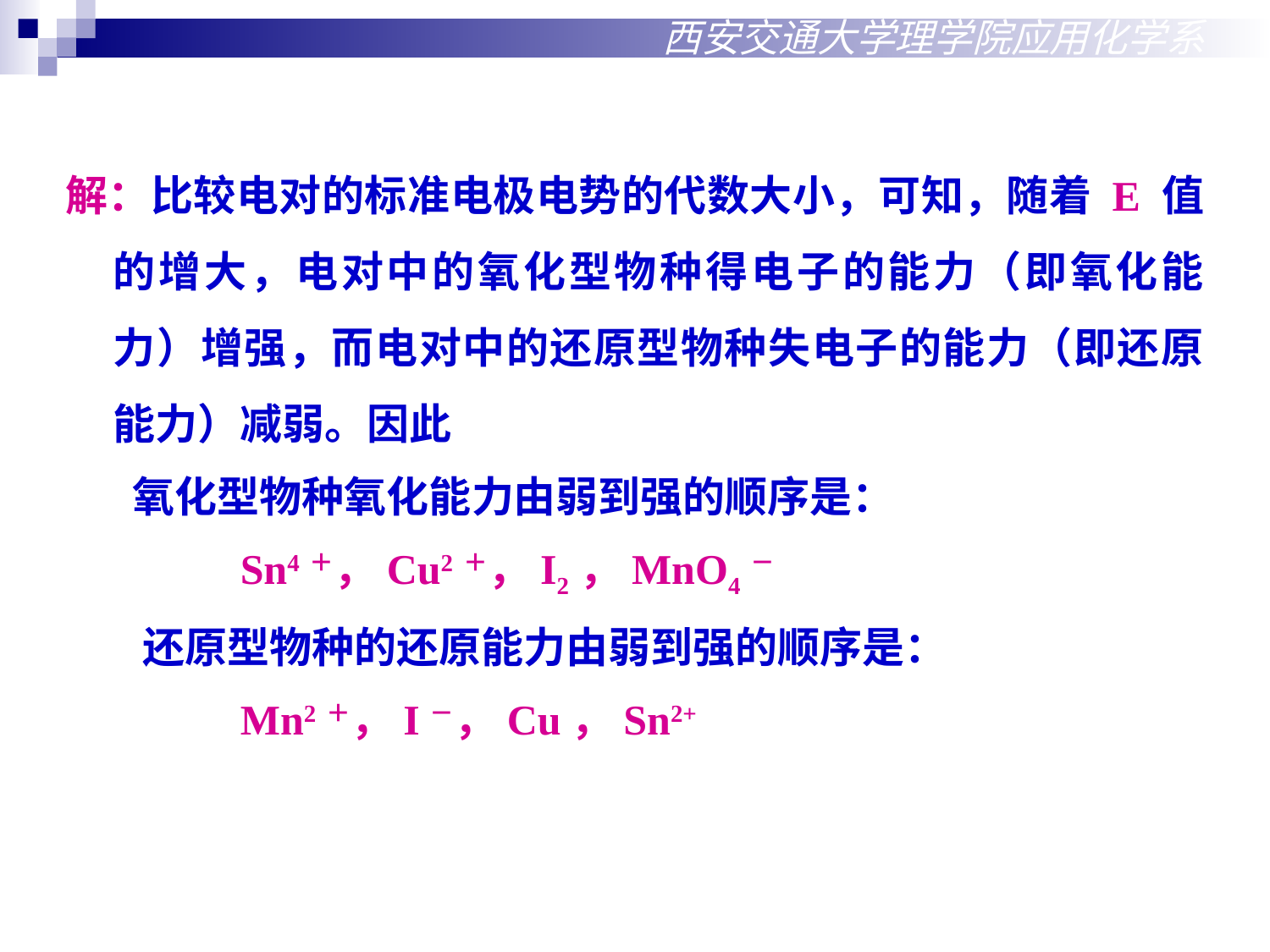

西安交通大学理学院应用化学系
解：比较电对的标准电极电势的代数大小，可知，随着 E 值的增大，电对中的氧化型物种得电子的能力（即氧化能力）增强，而电对中的还原型物种失电子的能力（即还原能力）减弱。因此
      氧化型物种氧化能力由弱到强的顺序是：
		Sn4＋，Cu2＋，I2，MnO4－
       还原型物种的还原能力由弱到强的顺序是：
		Mn2＋，I－，Cu，Sn2+